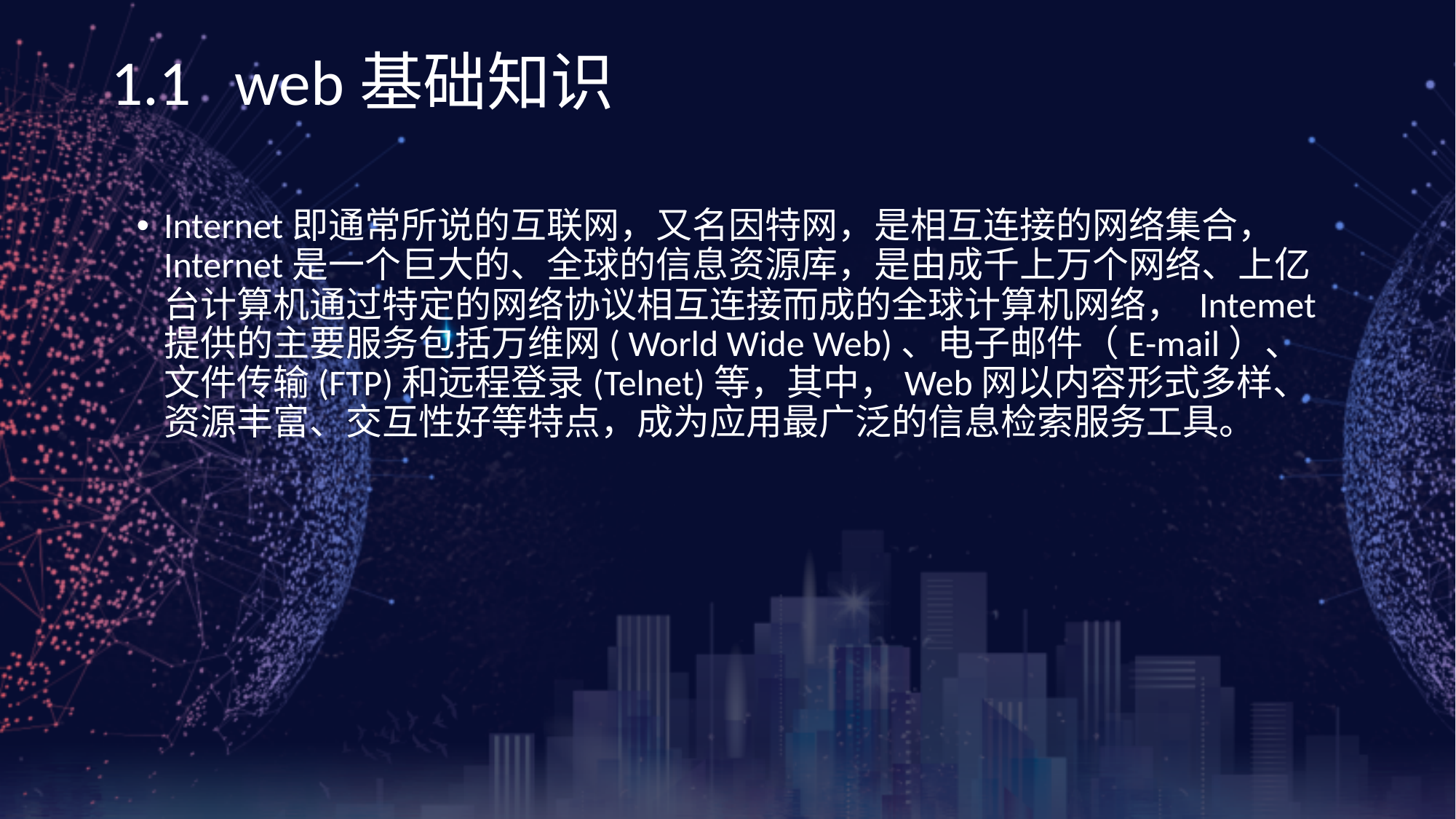

《网页设计与制作案例教程》（第3版）
# 1.1   web基础知识
Internet即通常所说的互联网，又名因特网，是相互连接的网络集合， Internet是一个巨大的、全球的信息资源库，是由成千上万个网络、上亿台计算机通过特定的网络协议相互连接而成的全球计算机网络， Intemet提供的主要服务包括万维网( World Wide Web)、电子邮件（E-mail）、文件传输(FTP)和远程登录(Telnet)等，其中，Web网以内容形式多样、资源丰富、交互性好等特点，成为应用最广泛的信息检索服务工具。